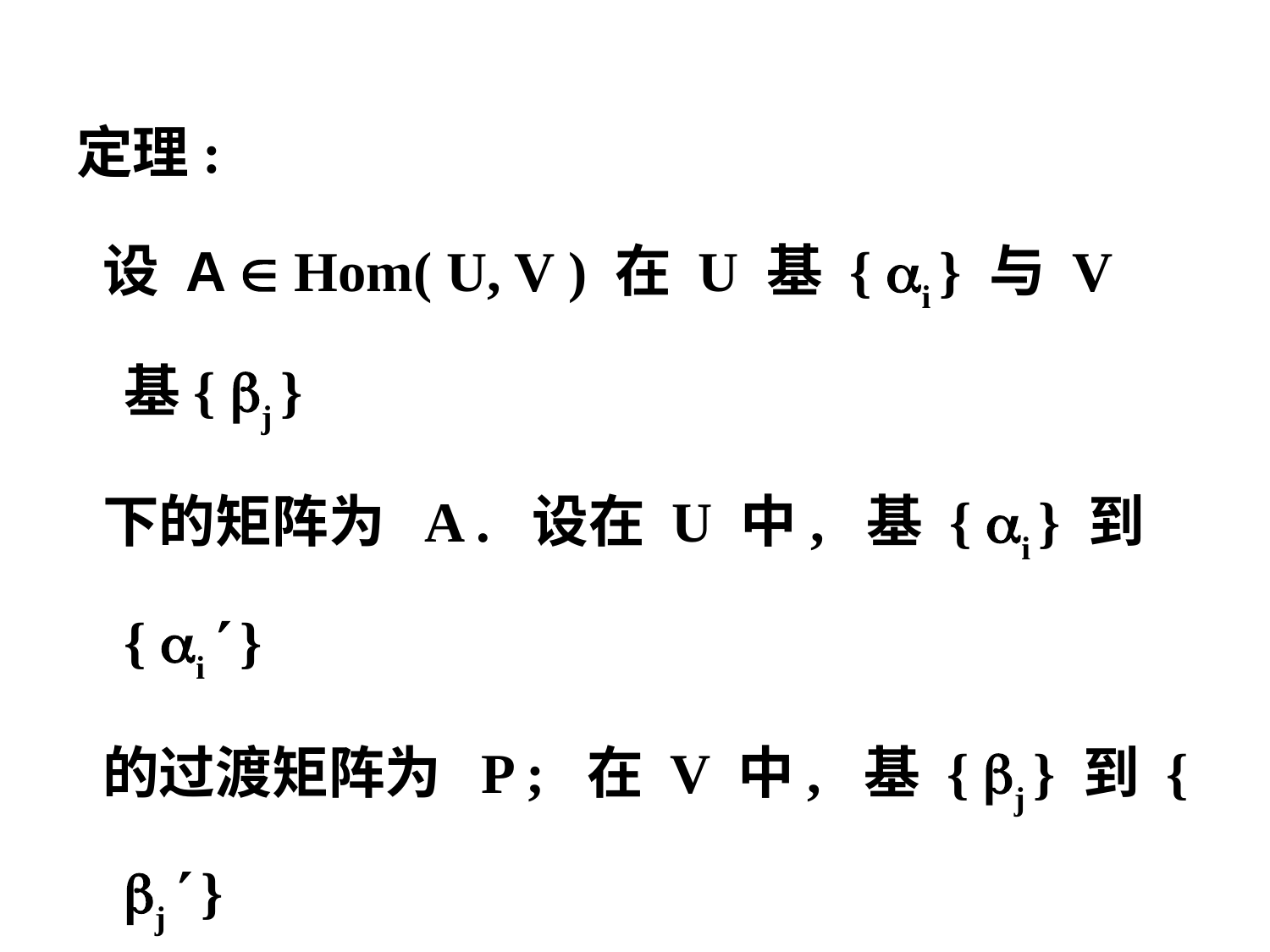

定理:
 设 A ∈ Hom( U, V ) 在 U 基 { αi } 与 V 基{ βj }
 下的矩阵为  A .  设在 U 中,  基 { αi } 到 { αi ′ }
 的过渡矩阵为  P ;  在 V 中,  基 { βj } 到 { βj ′ }
 的过渡矩阵为 Q .  则 A 在基  { αi ′ } 与 { βj ′ }
 下的矩阵为  Q-1A P .